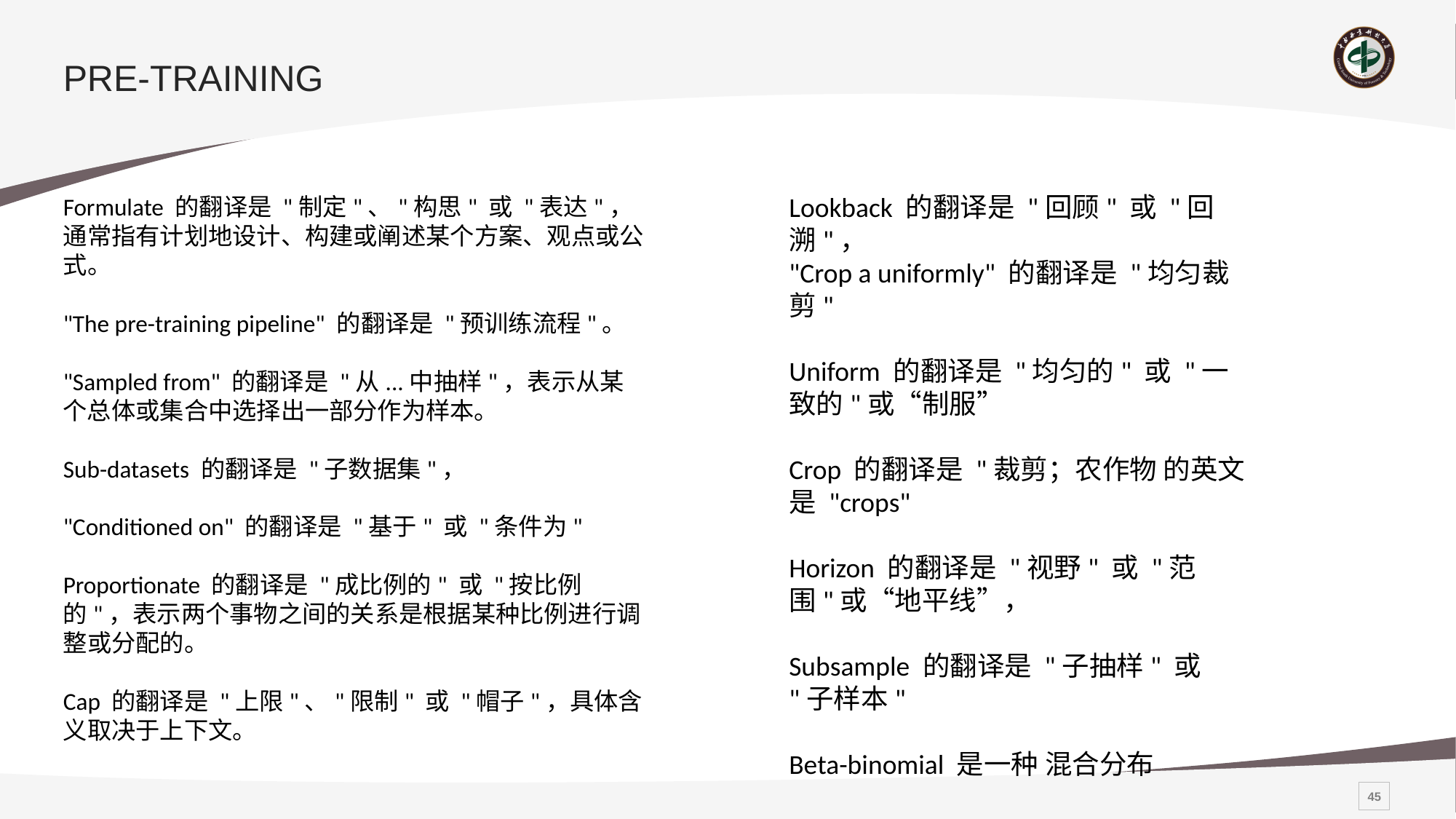

# PRE-TRAINING
Lookback 的翻译是 "回顾" 或 "回溯"，
"Crop a uniformly" 的翻译是 "均匀裁剪"

Uniform 的翻译是 "均匀的" 或 "一致的"或“制服”

Crop 的翻译是 "裁剪；农作物 的英文是 "crops"

Horizon 的翻译是 "视野" 或 "范围"或“地平线”，

Subsample 的翻译是 "子抽样" 或 "子样本"

Beta-binomial 是一种 混合分布

Formulate 的翻译是 "制定"、"构思" 或 "表达"，通常指有计划地设计、构建或阐述某个方案、观点或公式。

"The pre-training pipeline" 的翻译是 "预训练流程"。

"Sampled from" 的翻译是 "从...中抽样"，表示从某个总体或集合中选择出一部分作为样本。

Sub-datasets 的翻译是 "子数据集"，

"Conditioned on" 的翻译是 "基于" 或 "条件为"

Proportionate 的翻译是 "成比例的" 或 "按比例的"，表示两个事物之间的关系是根据某种比例进行调整或分配的。

Cap 的翻译是 "上限"、"限制" 或 "帽子"，具体含义取决于上下文。